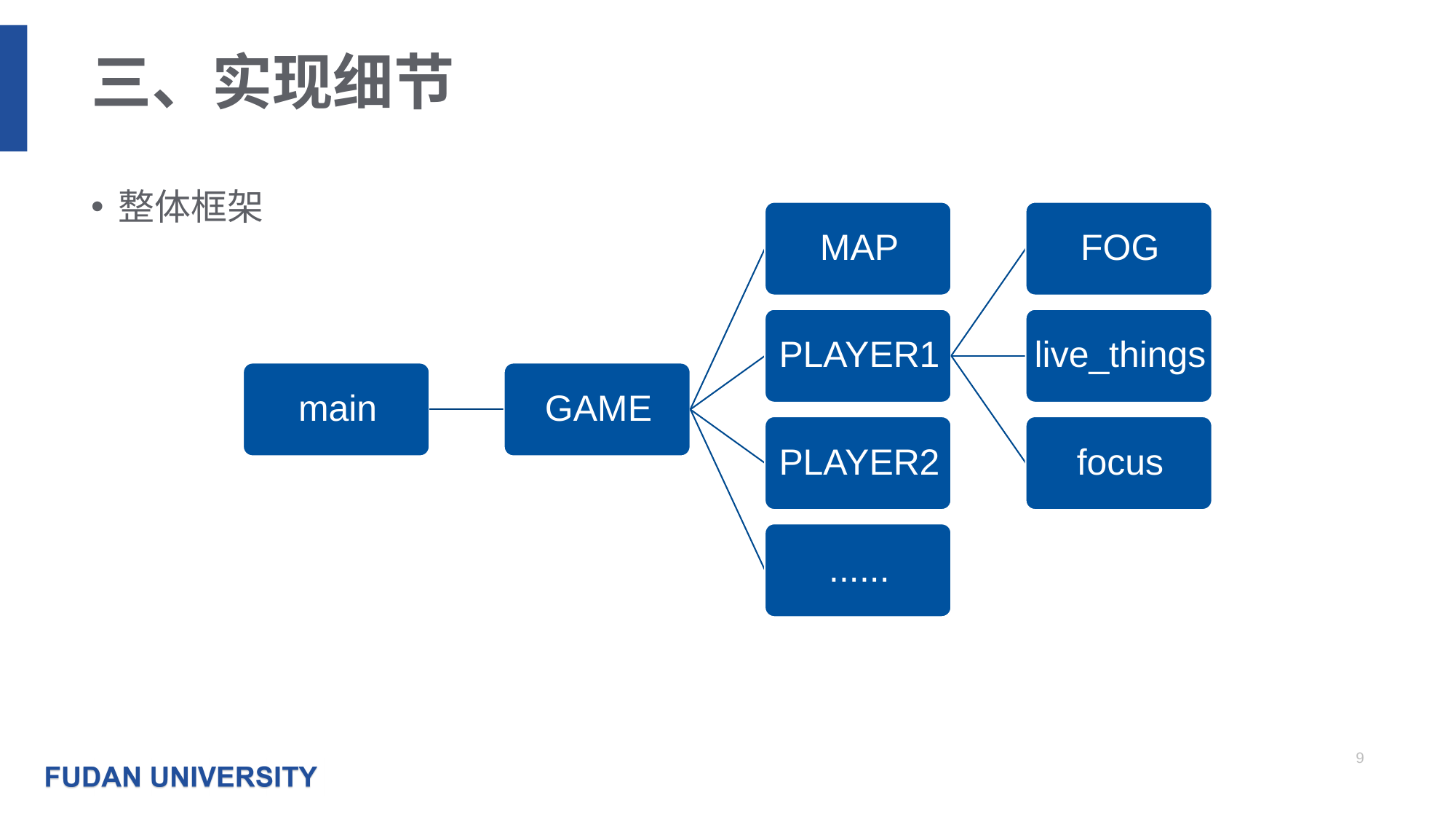

# 三、实现细节
main

GAME

MAP

PLAYER1

FOG

live_things

focus

PLAYER2

......
整体框架
9